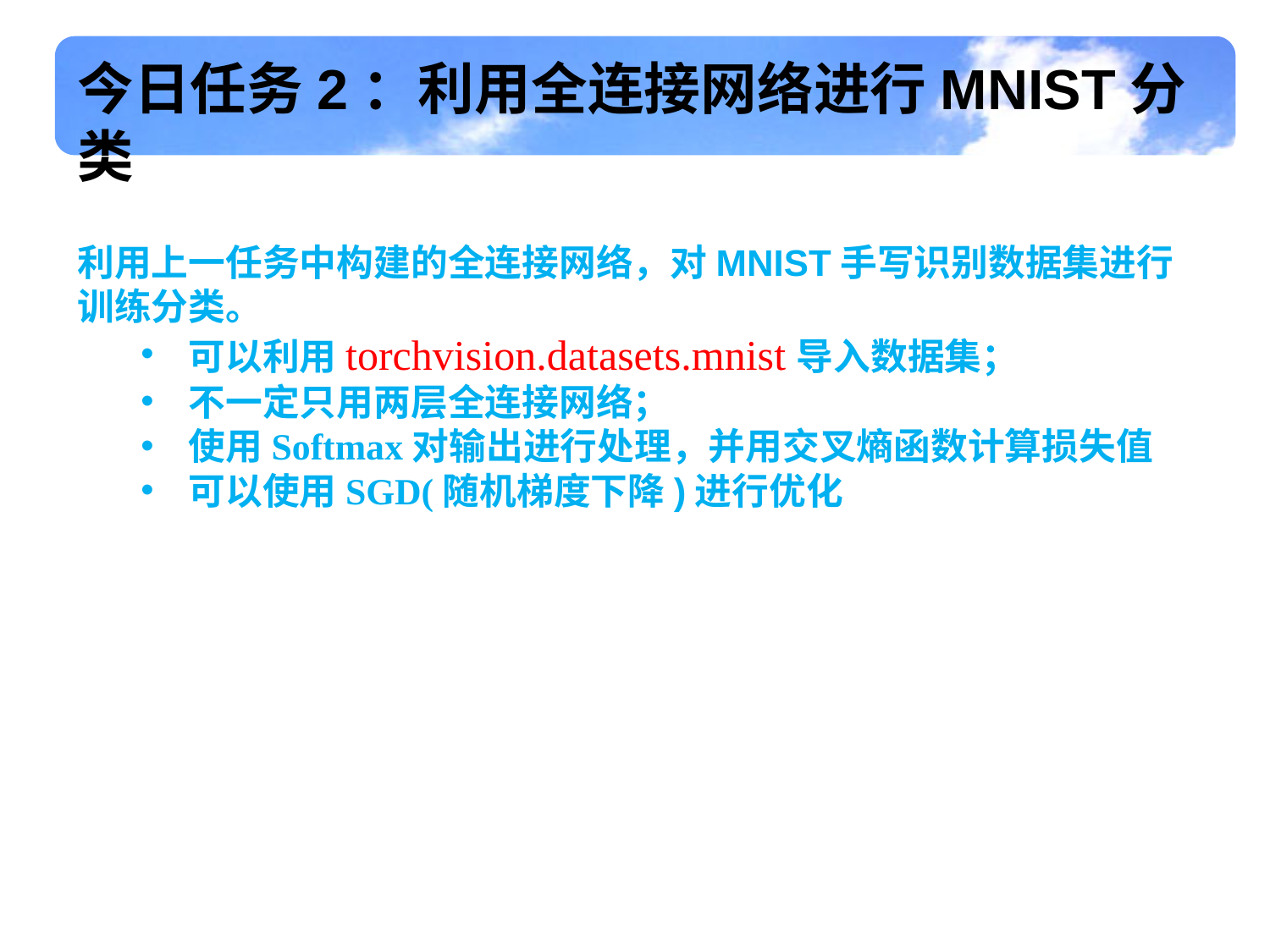

今日任务2：利用全连接网络进行MNIST分类
利用上一任务中构建的全连接网络，对MNIST手写识别数据集进行训练分类。
可以利用torchvision.datasets.mnist导入数据集；
不一定只用两层全连接网络；
使用Softmax对输出进行处理，并用交叉熵函数计算损失值
可以使用SGD(随机梯度下降)进行优化